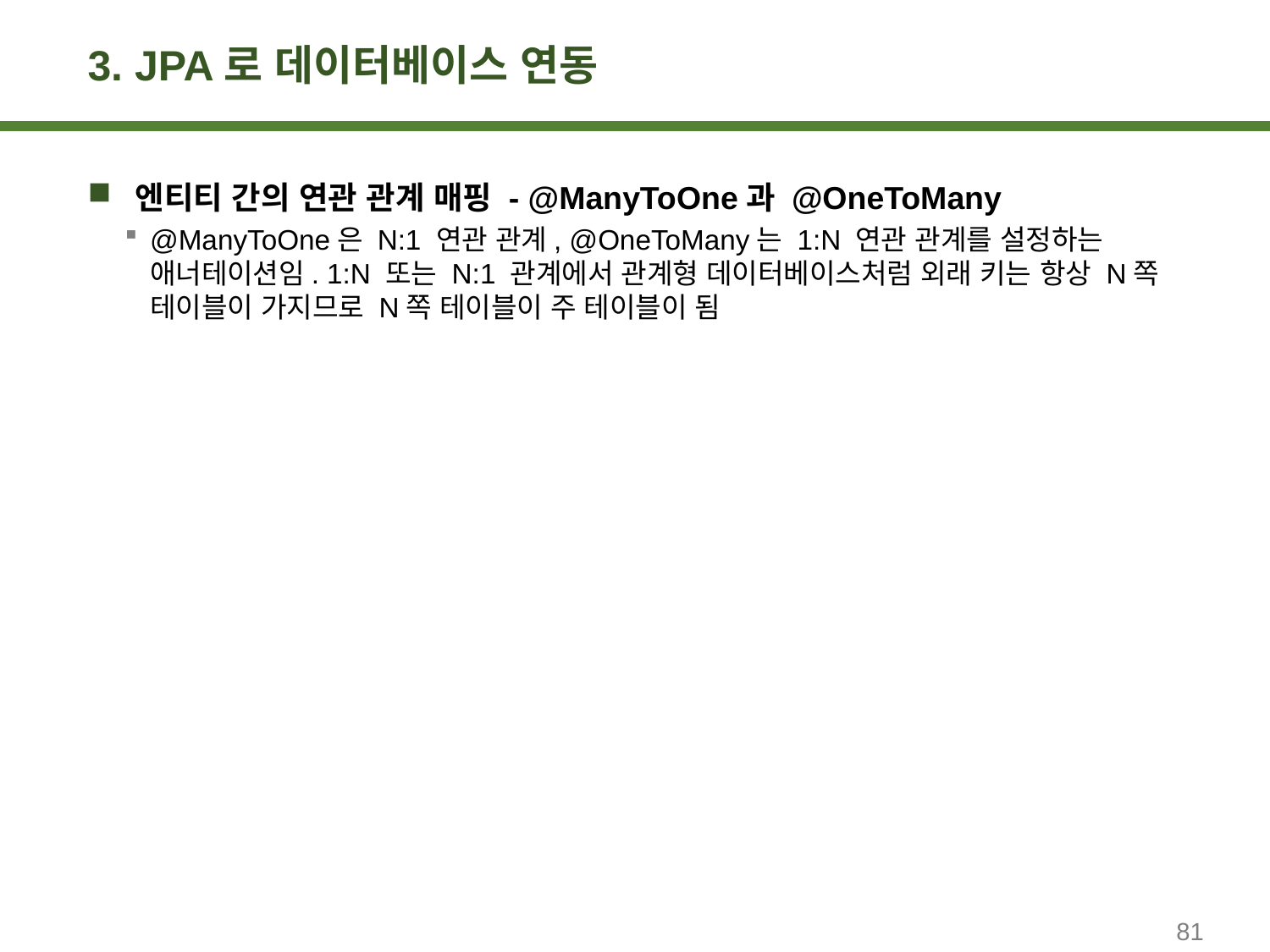

# 3. JPA로 데이터베이스 연동
엔티티 간의 연관 관계 매핑 - @ManyToOne과 @OneToMany
@ManyToOne은 N:1 연관 관계, @OneToMany는 1:N 연관 관계를 설정하는 애너테이션임. 1:N 또는 N:1 관계에서 관계형 데이터베이스처럼 외래 키는 항상 N쪽 테이블이 가지므로 N쪽 테이블이 주 테이블이 됨